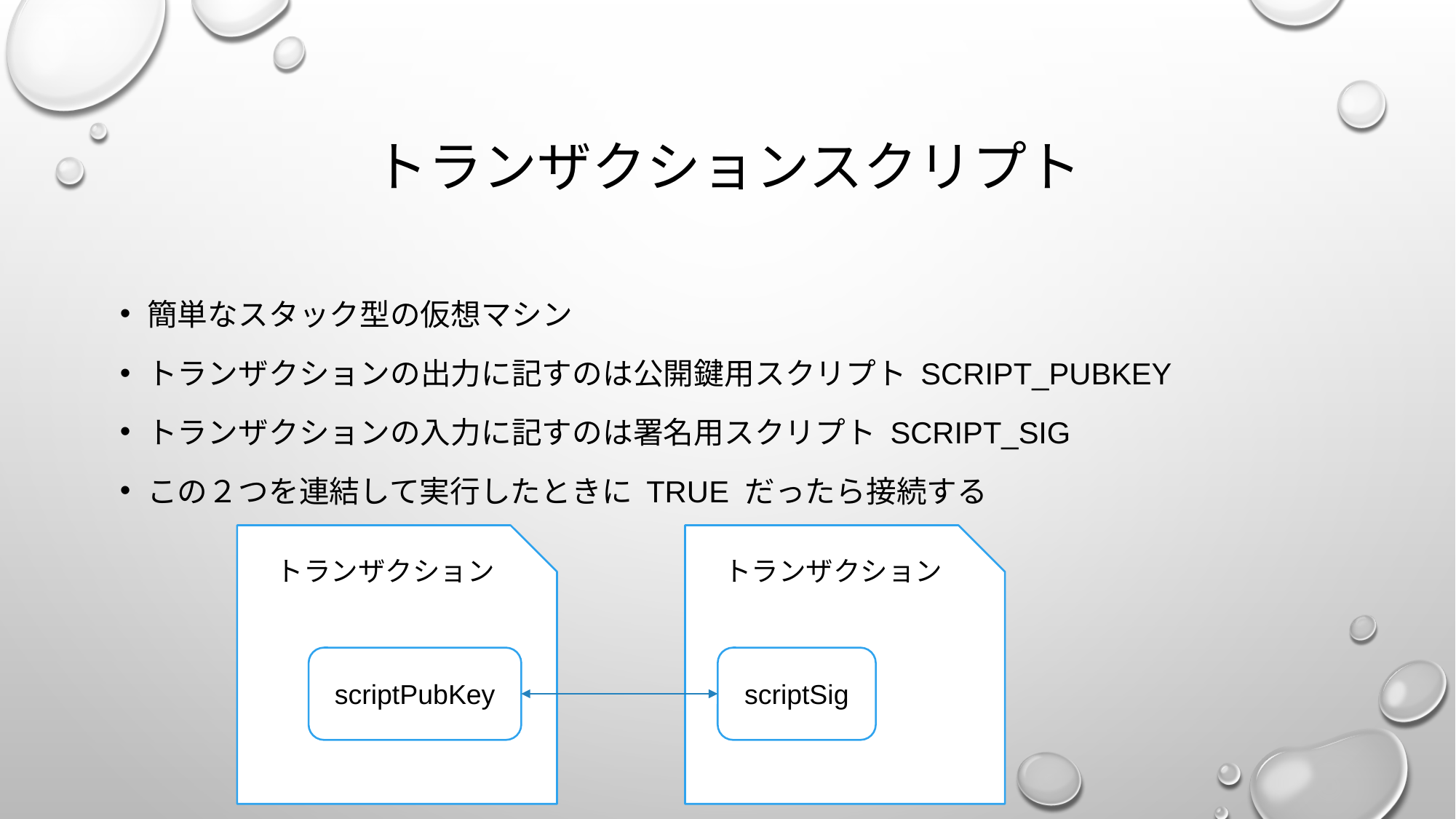

# トランザクションスクリプト
簡単なスタック型の仮想マシン
トランザクションの出力に記すのは公開鍵用スクリプト script_pubkey
トランザクションの入力に記すのは署名用スクリプト script_sig
この２つを連結して実行したときに TRUE だったら接続する
トランザクション
トランザクション
scriptPubKey
scriptSig